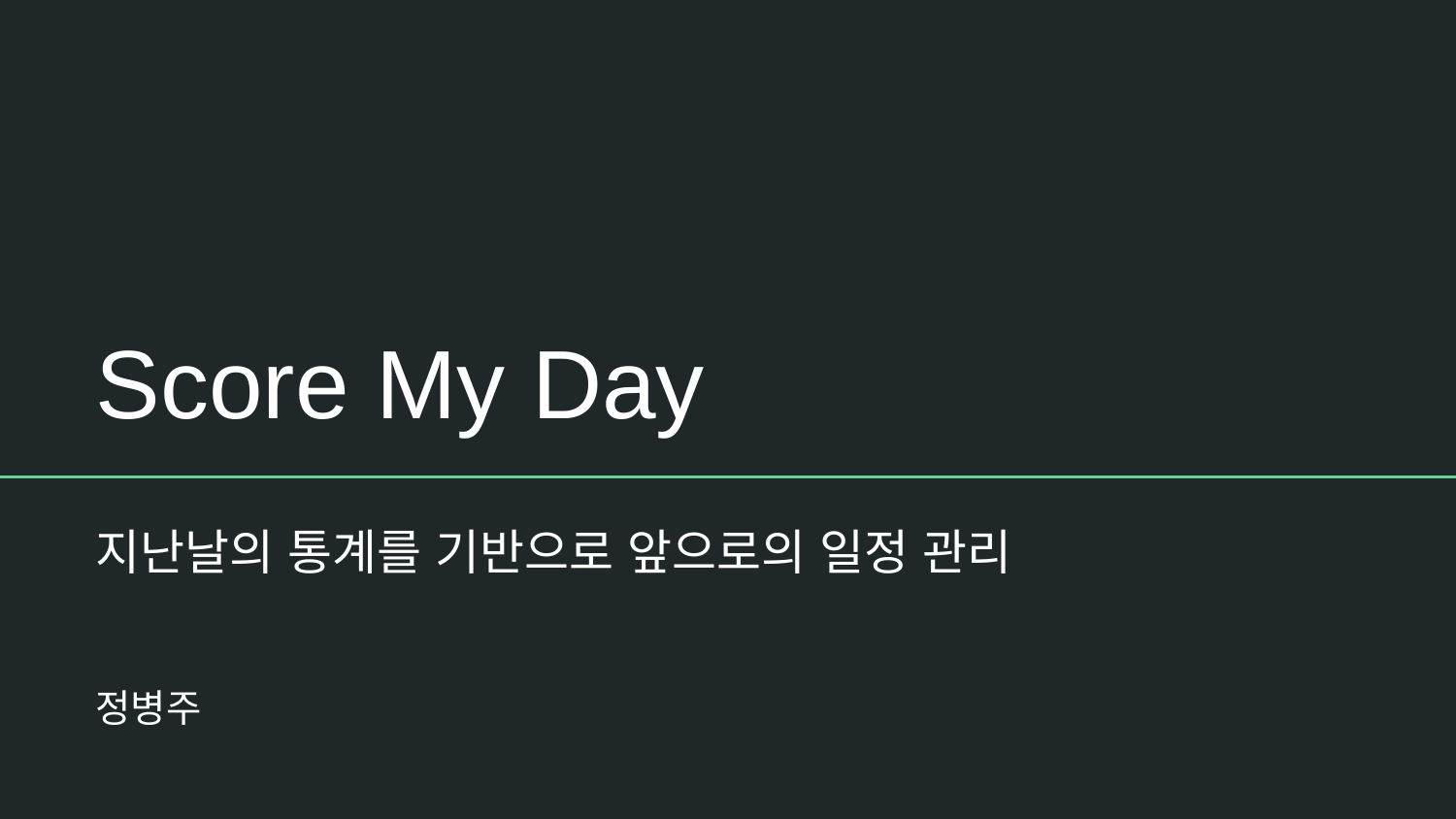

# Score My Day
지난날의 통계를 기반으로 앞으로의 일정 관리
정병주